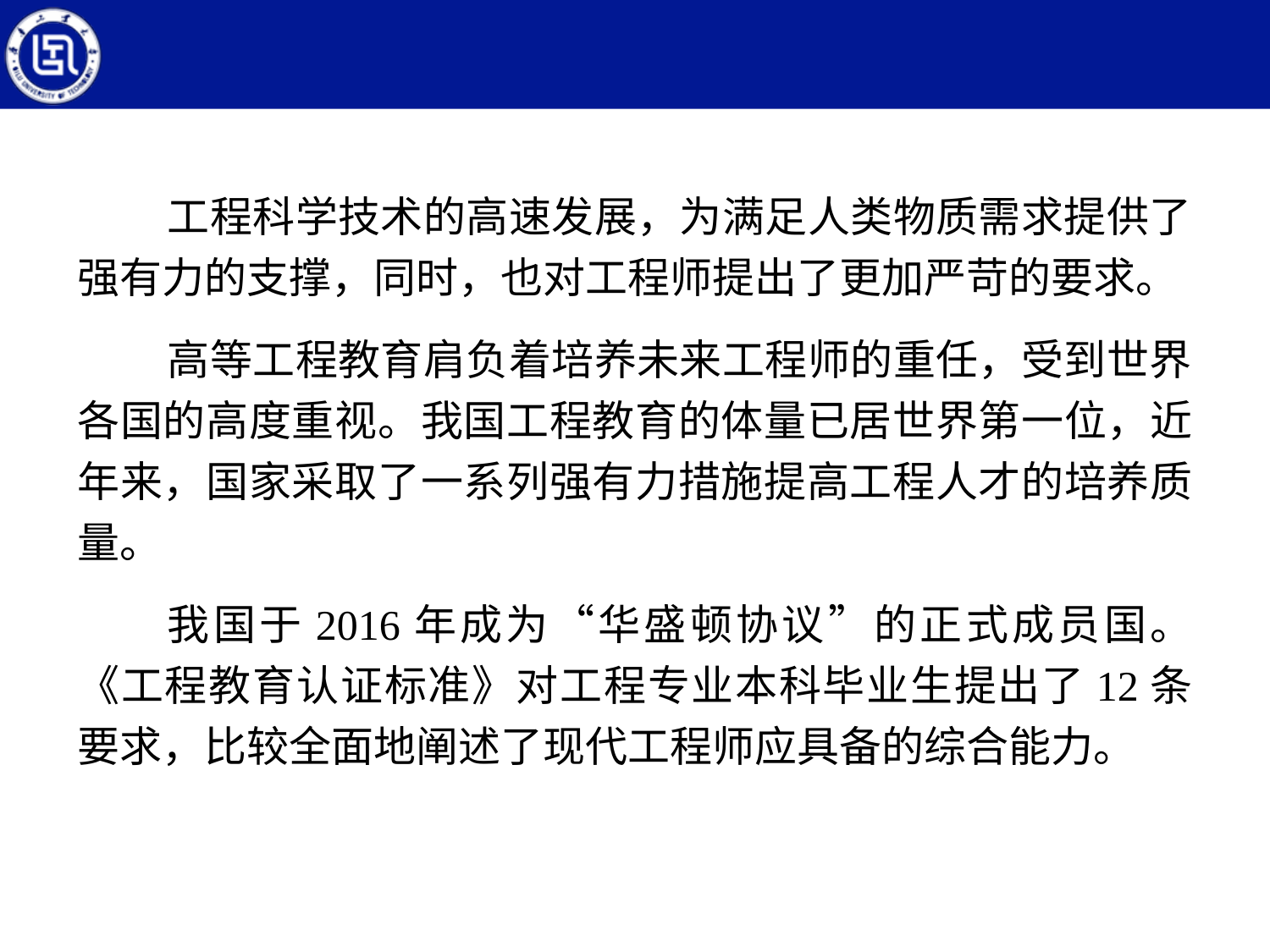

工程科学技术的高速发展，为满足人类物质需求提供了强有力的支撑，同时，也对工程师提出了更加严苛的要求。
高等工程教育肩负着培养未来工程师的重任，受到世界各国的高度重视。我国工程教育的体量已居世界第一位，近年来，国家采取了一系列强有力措施提高工程人才的培养质量。
我国于2016年成为“华盛顿协议”的正式成员国。《工程教育认证标准》对工程专业本科毕业生提出了12条要求，比较全面地阐述了现代工程师应具备的综合能力。